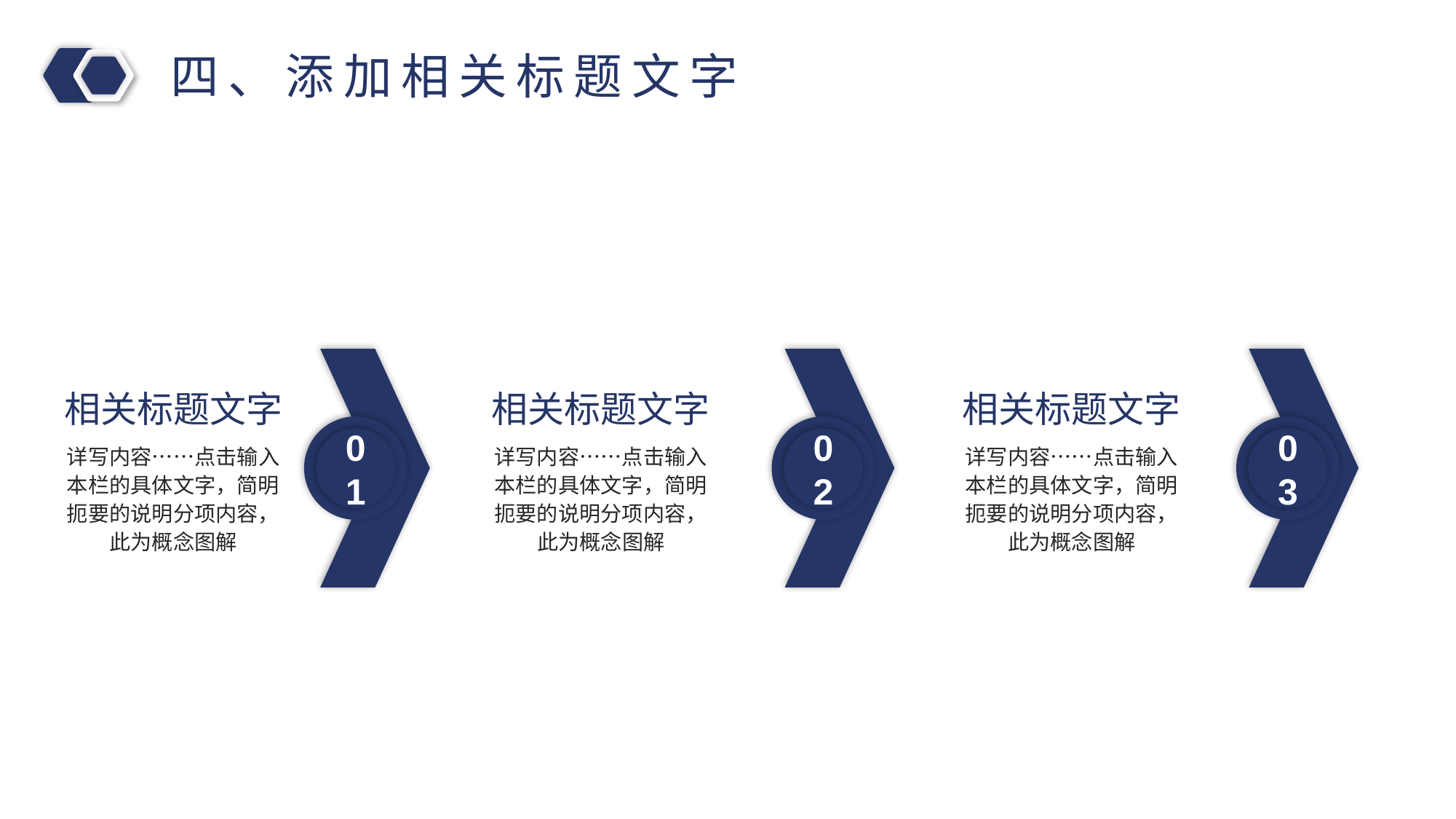

四、添加相关标题文字

01

02

03
相关标题文字
详写内容……点击输入本栏的具体文字，简明扼要的说明分项内容，此为概念图解
相关标题文字
详写内容……点击输入本栏的具体文字，简明扼要的说明分项内容，此为概念图解
相关标题文字
详写内容……点击输入本栏的具体文字，简明扼要的说明分项内容，此为概念图解